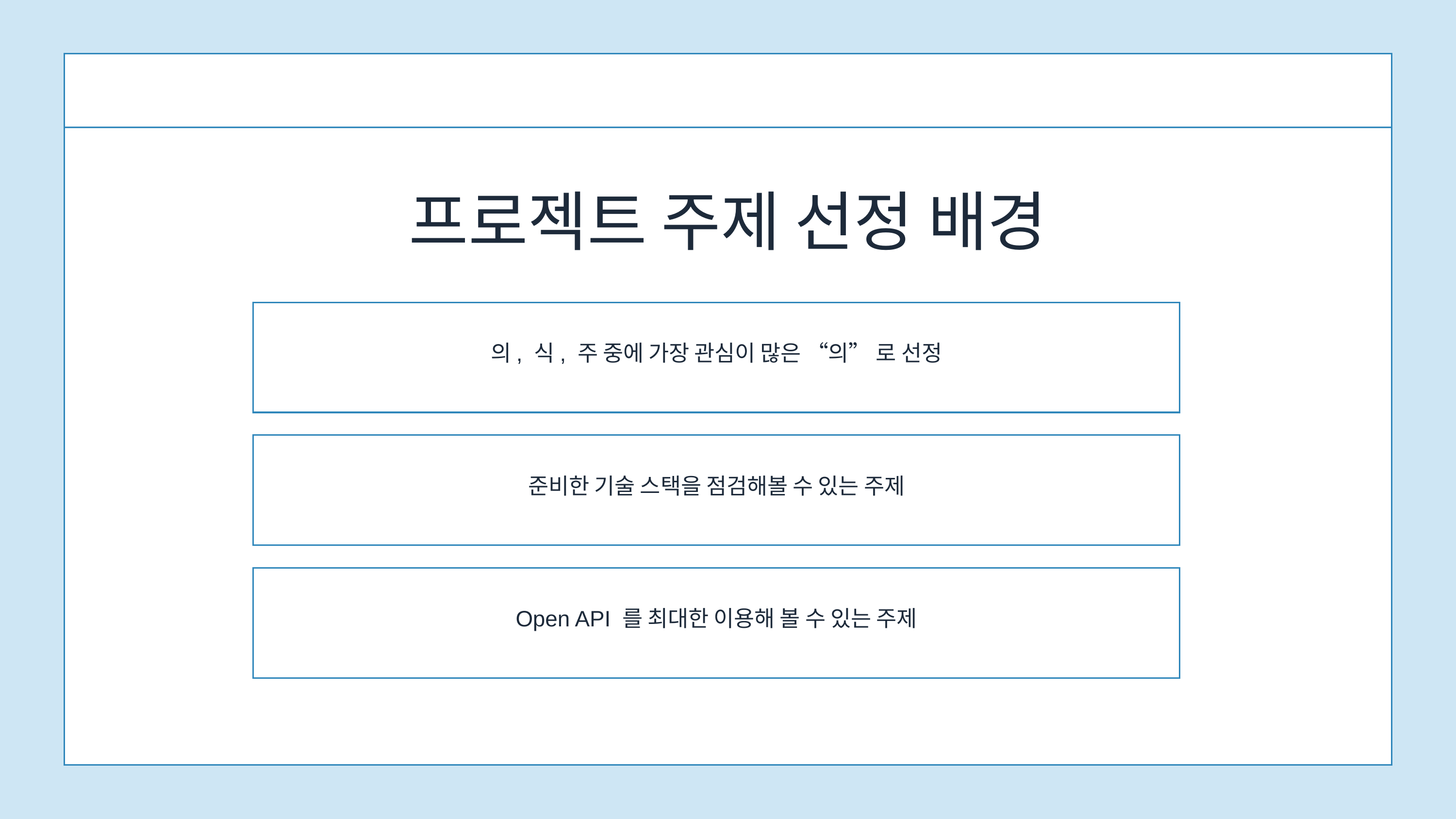

프로젝트 주제 선정 배경

의, 식, 주 중에 가장 관심이 많은 “의” 로 선정

준비한 기술 스택을 점검해볼 수 있는 주제

Open API 를 최대한 이용해 볼 수 있는 주제